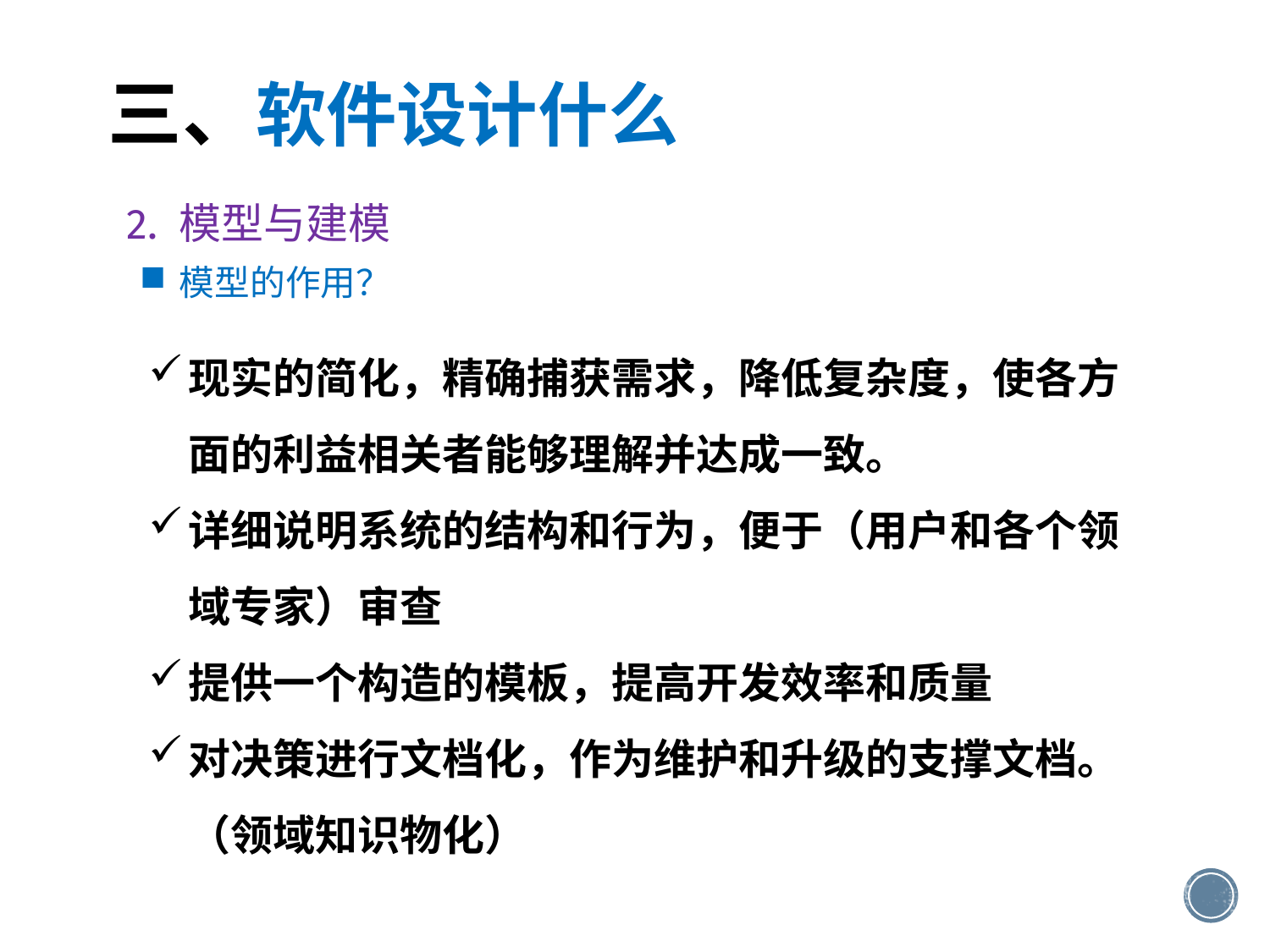

# 三、软件设计什么
2. 模型与建模
模型的作用？

现实的简化，精确捕获需求，降低复杂度，使各方面的利益相关者能够理解并达成一致。
详细说明系统的结构和行为，便于（用户和各个领域专家）审查
提供一个构造的模板，提高开发效率和质量
对决策进行文档化，作为维护和升级的支撑文档。（领域知识物化）